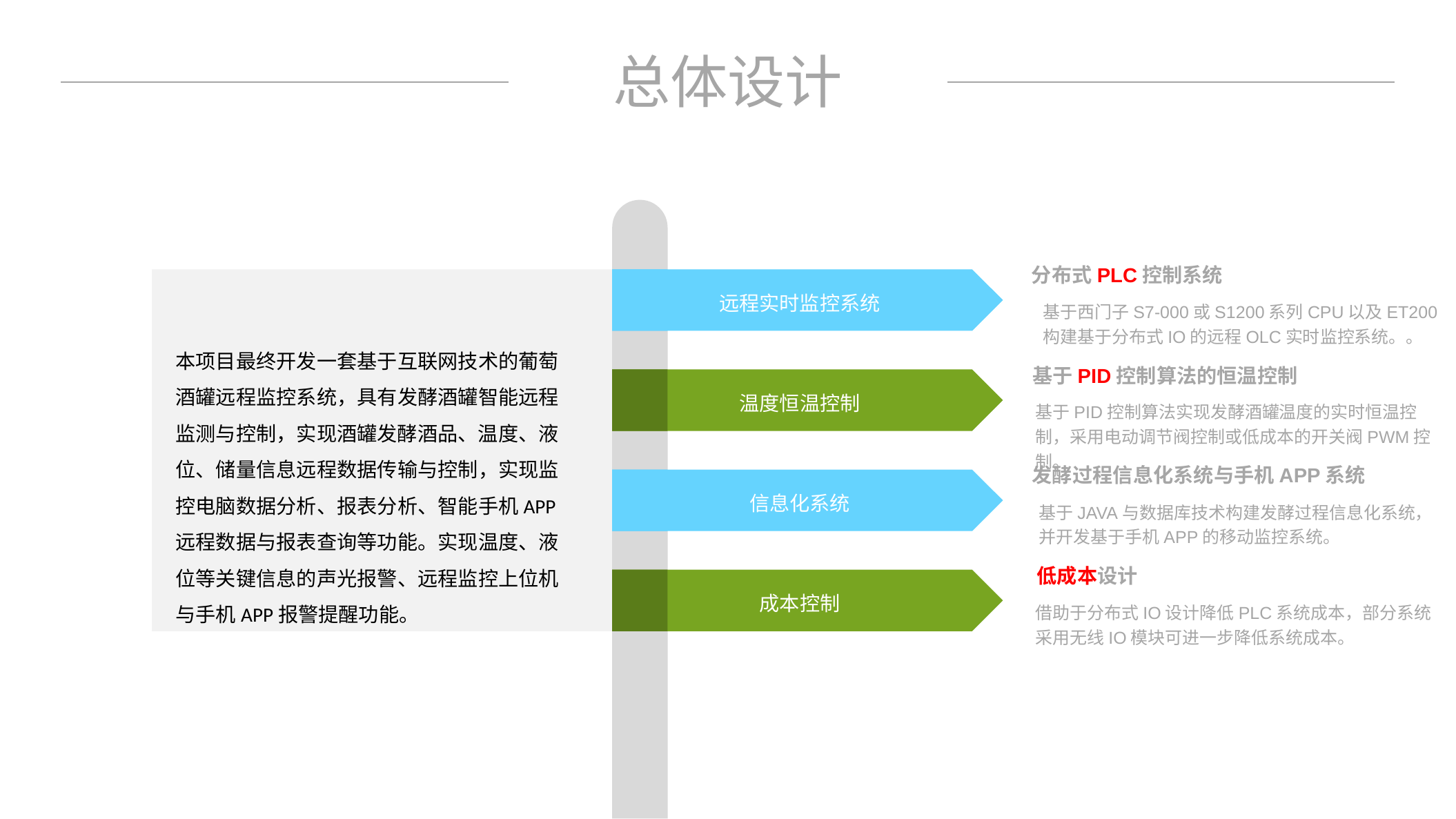

总体设计

分布式PLC控制系统
基于西门子S7-000或S1200系列CPU以及ET200构建基于分布式IO的远程OLC实时监控系统。。

本项目最终开发一套基于互联网技术的葡萄酒罐远程监控系统，具有发酵酒罐智能远程监测与控制，实现酒罐发酵酒品、温度、液位、储量信息远程数据传输与控制，实现监控电脑数据分析、报表分析、智能手机APP远程数据与报表查询等功能。实现温度、液位等关键信息的声光报警、远程监控上位机与手机APP报警提醒功能。

远程实时监控系统
基于PID控制算法的恒温控制
基于PID控制算法实现发酵酒罐温度的实时恒温控制，采用电动调节阀控制或低成本的开关阀PWM控制。
温度恒温控制

发酵过程信息化系统与手机APP系统
基于JAVA与数据库技术构建发酵过程信息化系统，并开发基于手机APP的移动监控系统。
信息化系统

低成本设计
借助于分布式IO设计降低PLC系统成本，部分系统采用无线IO模块可进一步降低系统成本。

成本控制